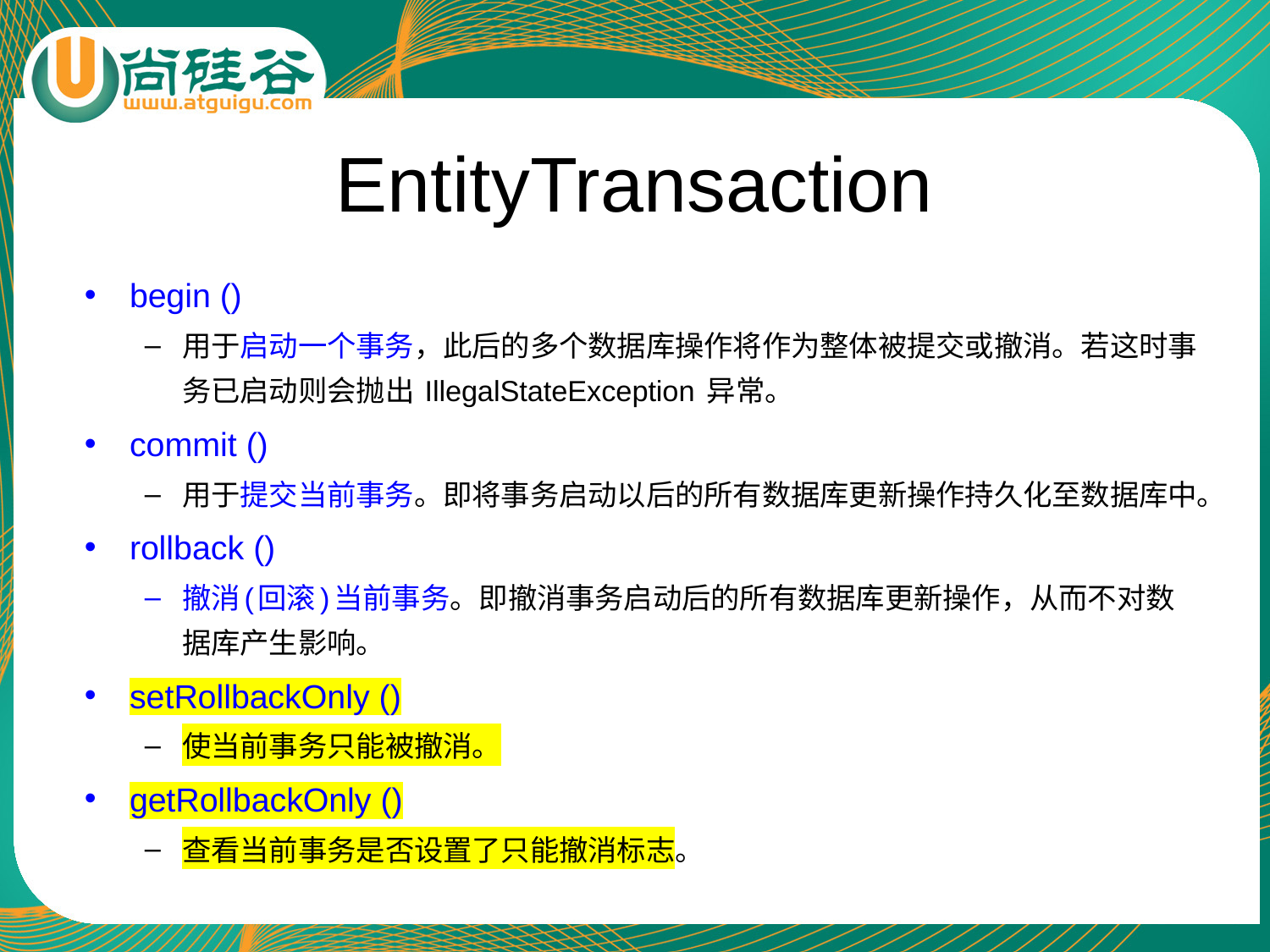

# EntityTransaction
begin ()
用于启动一个事务，此后的多个数据库操作将作为整体被提交或撤消。若这时事务已启动则会抛出 IllegalStateException 异常。
commit ()
用于提交当前事务。即将事务启动以后的所有数据库更新操作持久化至数据库中。
rollback ()
撤消(回滚)当前事务。即撤消事务启动后的所有数据库更新操作，从而不对数据库产生影响。
setRollbackOnly ()
使当前事务只能被撤消。
getRollbackOnly ()
查看当前事务是否设置了只能撤消标志。